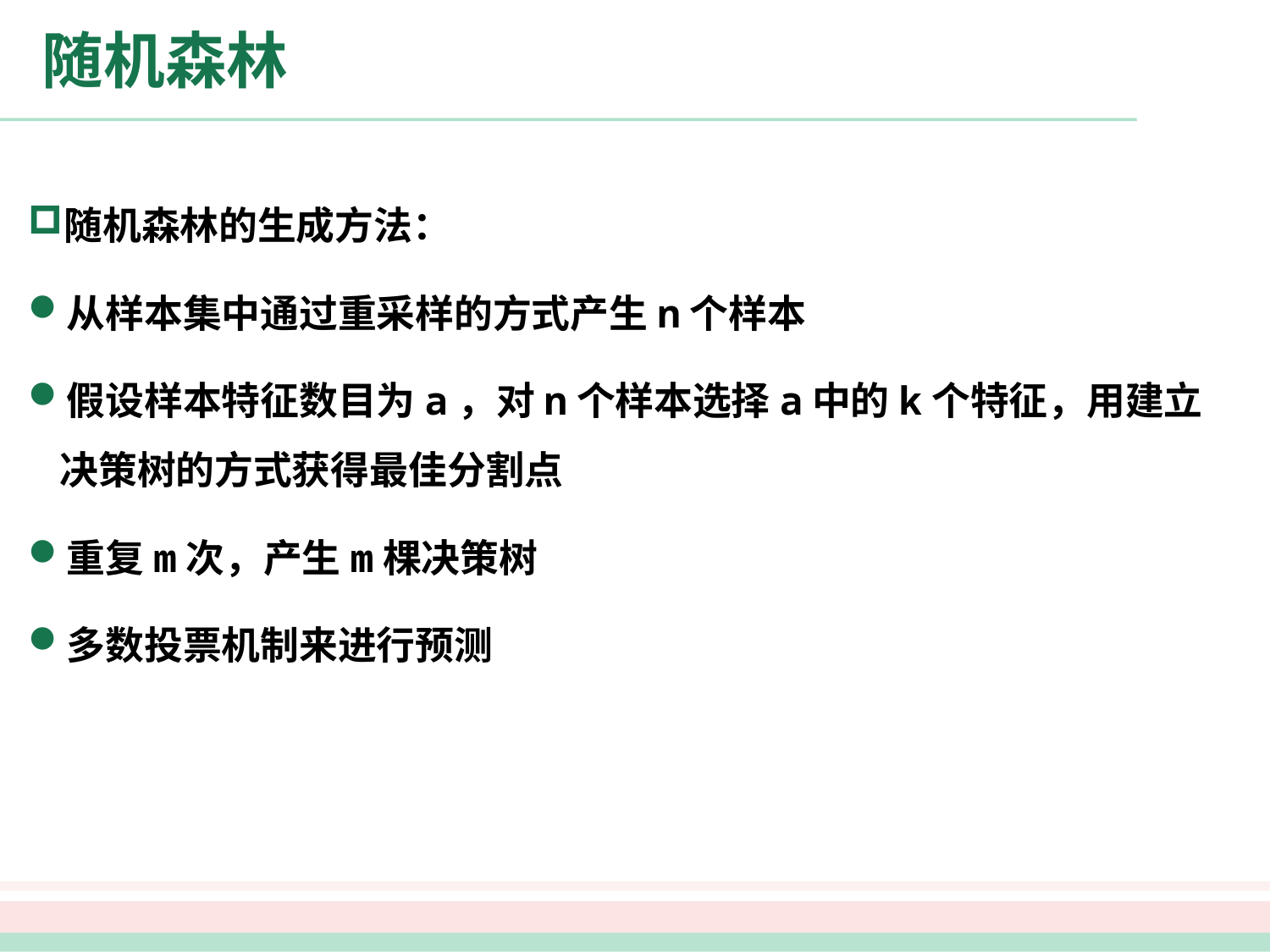

# 随机森林
随机森林的生成方法：
从样本集中通过重采样的方式产生n个样本
假设样本特征数目为a，对n个样本选择a中的k个特征，用建立决策树的方式获得最佳分割点
重复m次，产生m棵决策树
多数投票机制来进行预测